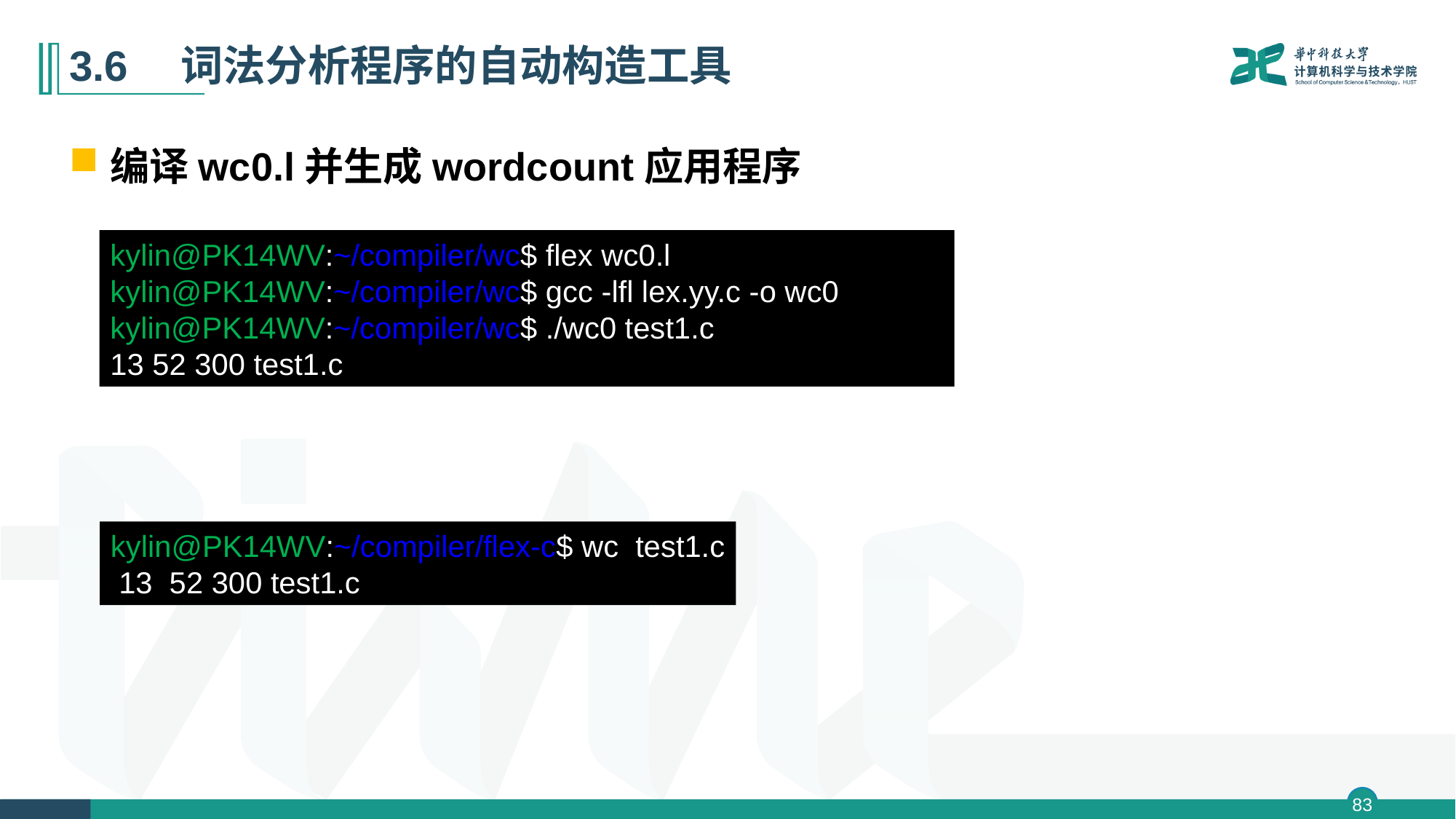

# 3.6　词法分析程序的自动构造工具
编译wc0.l并生成wordcount应用程序
kylin@PK14WV:~/compiler/wc$ flex wc0.l
kylin@PK14WV:~/compiler/wc$ gcc -lfl lex.yy.c -o wc0
kylin@PK14WV:~/compiler/wc$ ./wc0 test1.c
13 52 300 test1.c
kylin@PK14WV:~/compiler/flex-c$ wc  test1.c
 13  52 300 test1.c